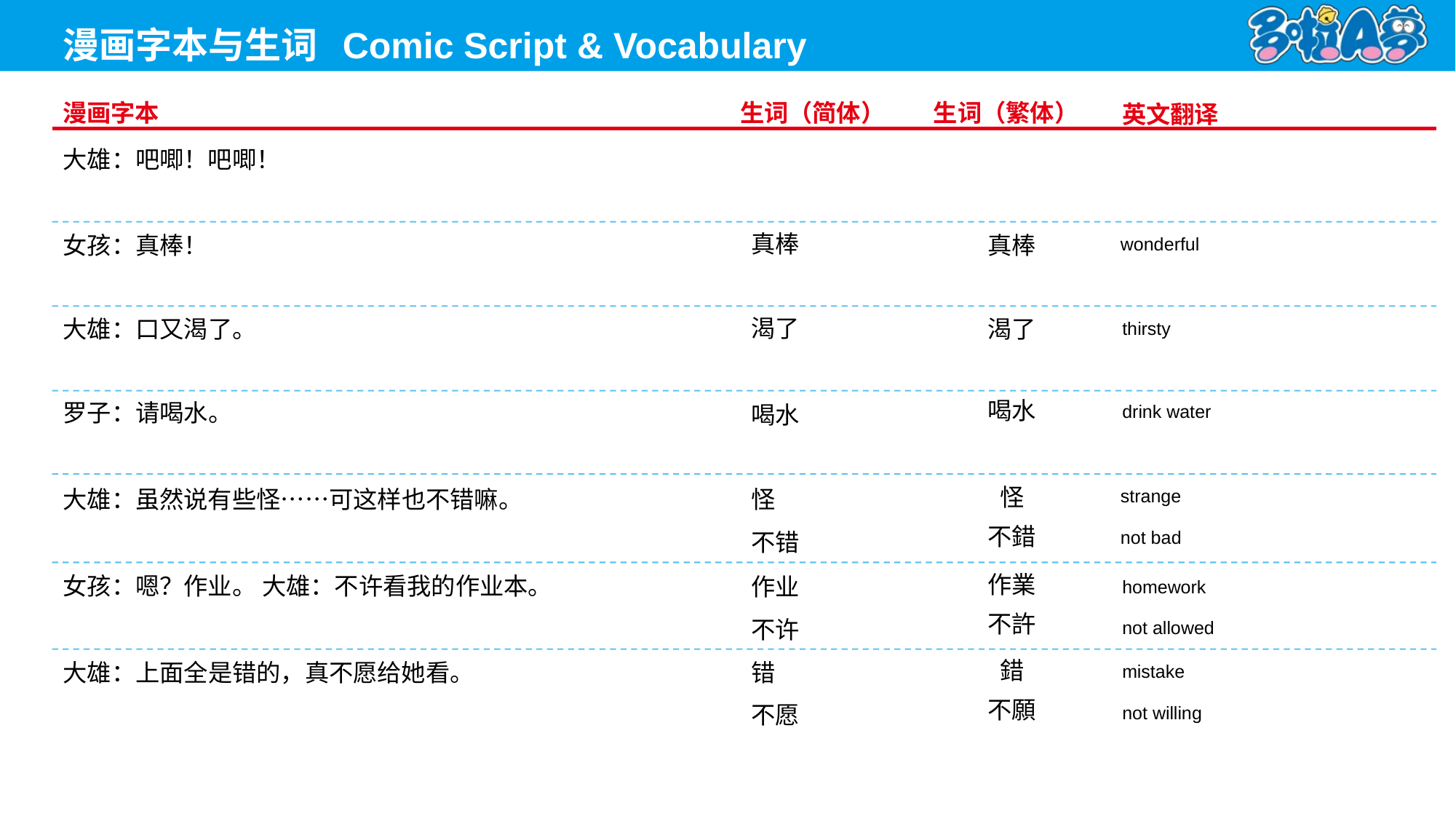

大雄：吧唧！吧唧！

wonderful
真棒
真棒
女孩：真棒！

thirsty
渴了
渴了
大雄：口又渴了。

喝水
drink water
喝水
罗子：请喝水。

strange
怪
怪
大雄：虽然说有些怪……可这样也不错嘛。
不錯
not bad
不错
作業
homework
作业
女孩：嗯？作业。 大雄：不许看我的作业本。
不許
not allowed
不许
錯
mistake
错
大雄：上面全是错的，真不愿给她看。
不願
not willing
不愿